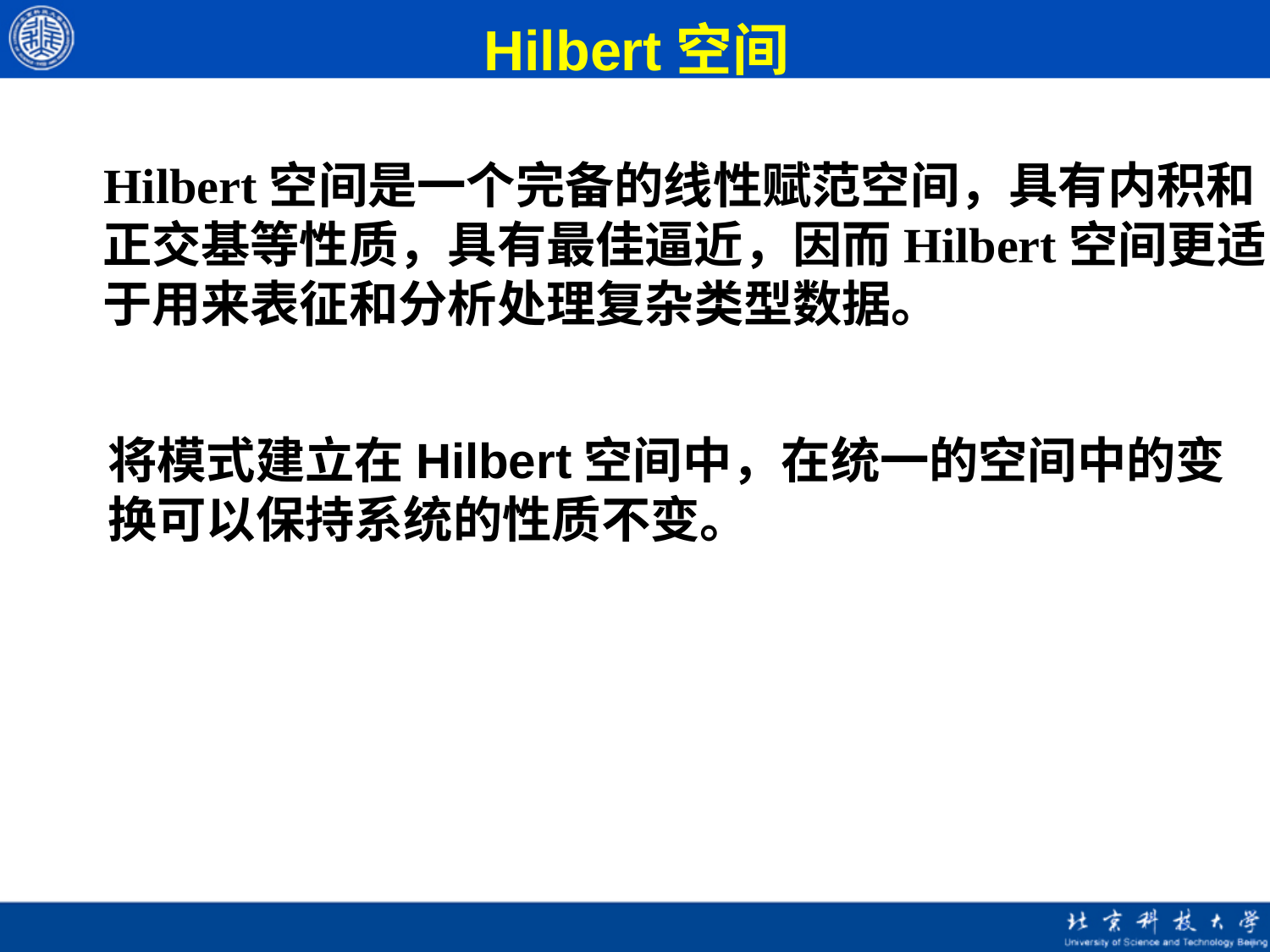

# Hilbert空间
    Hilbert空间是一个完备的线性赋范空间，具有内积和正交基等性质，具有最佳逼近，因而Hilbert空间更适于用来表征和分析处理复杂类型数据。
将模式建立在Hilbert空间中，在统一的空间中的变换可以保持系统的性质不变。